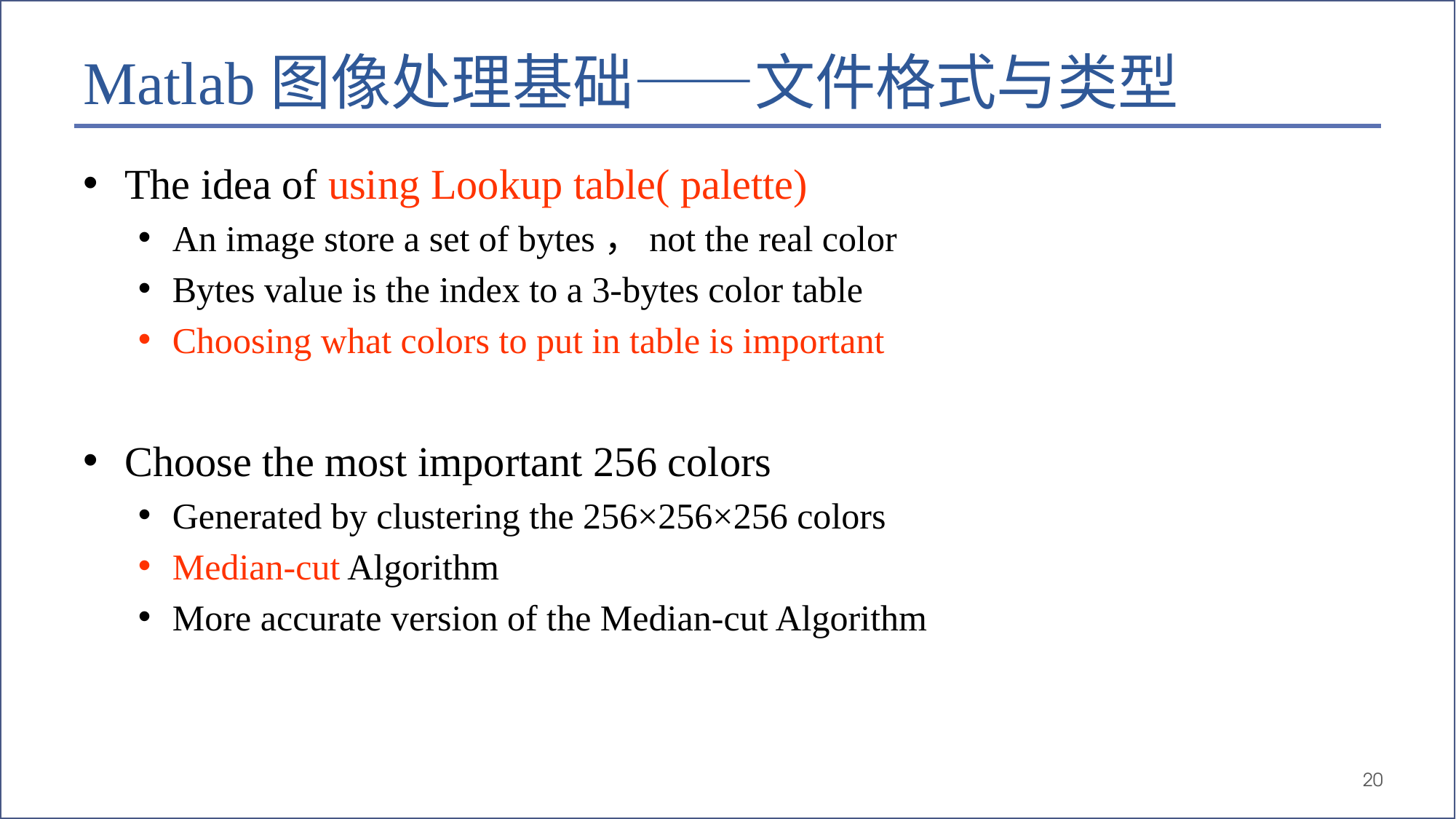

# Matlab图像处理基础——文件格式与类型
The idea of using Lookup table( palette)
An image store a set of bytes，not the real color
Bytes value is the index to a 3-bytes color table
Choosing what colors to put in table is important

Choose the most important 256 colors
Generated by clustering the 256×256×256 colors
Median-cut Algorithm
More accurate version of the Median-cut Algorithm

20